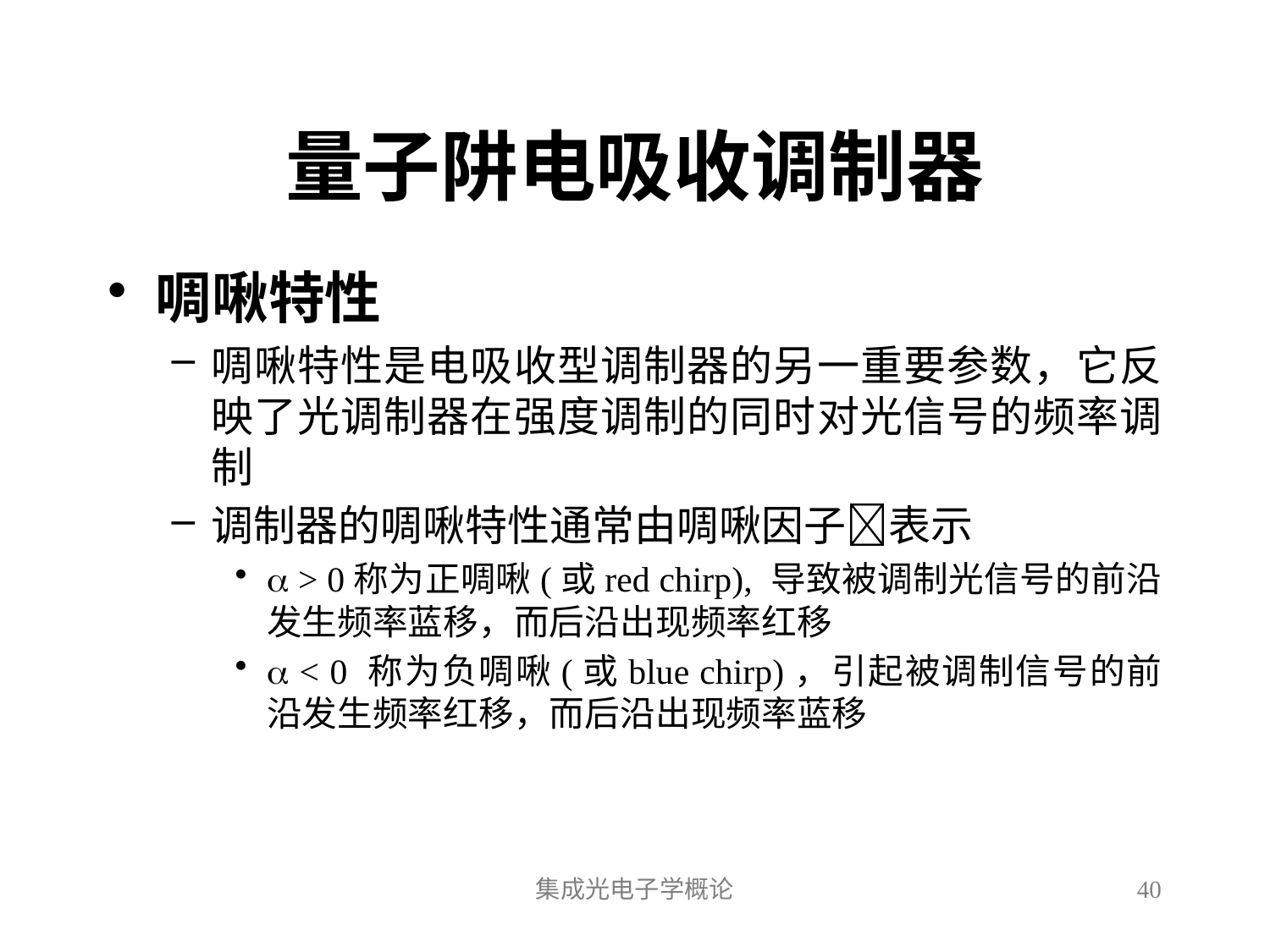

# 量子阱电吸收调制器
啁啾特性
啁啾特性是电吸收型调制器的另一重要参数，它反映了光调制器在强度调制的同时对光信号的频率调制
调制器的啁啾特性通常由啁啾因子α表示
α > 0称为正啁啾(或red chirp), 导致被调制光信号的前沿发生频率蓝移，而后沿出现频率红移
α < 0 称为负啁啾(或blue chirp)，引起被调制信号的前沿发生频率红移，而后沿出现频率蓝移
集成光电子学概论
40